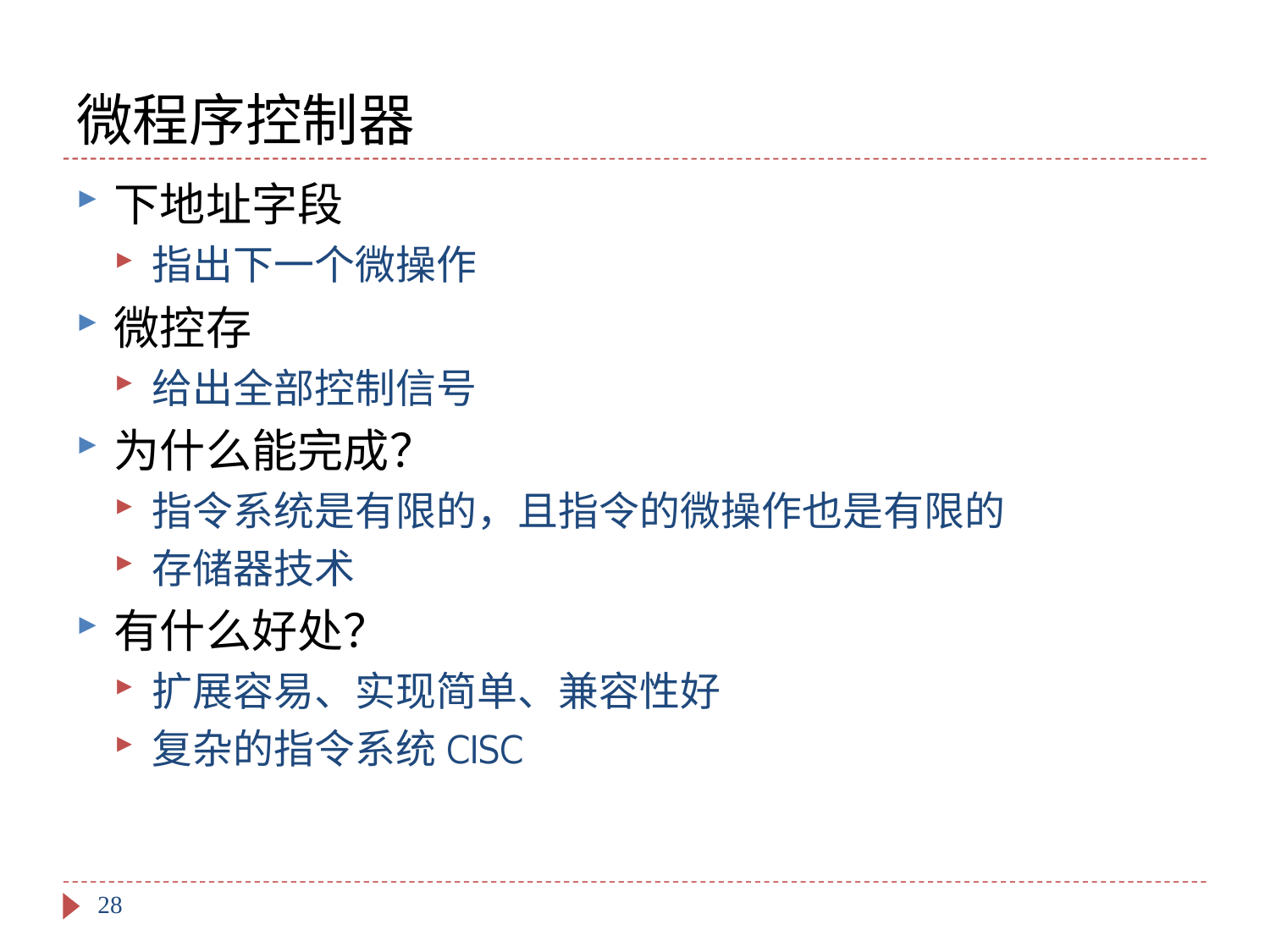

# 微程序控制器
下地址字段
指出下一个微操作
微控存
给出全部控制信号
为什么能完成？
指令系统是有限的，且指令的微操作也是有限的
存储器技术
有什么好处？
扩展容易、实现简单、兼容性好
复杂的指令系统CISC

28